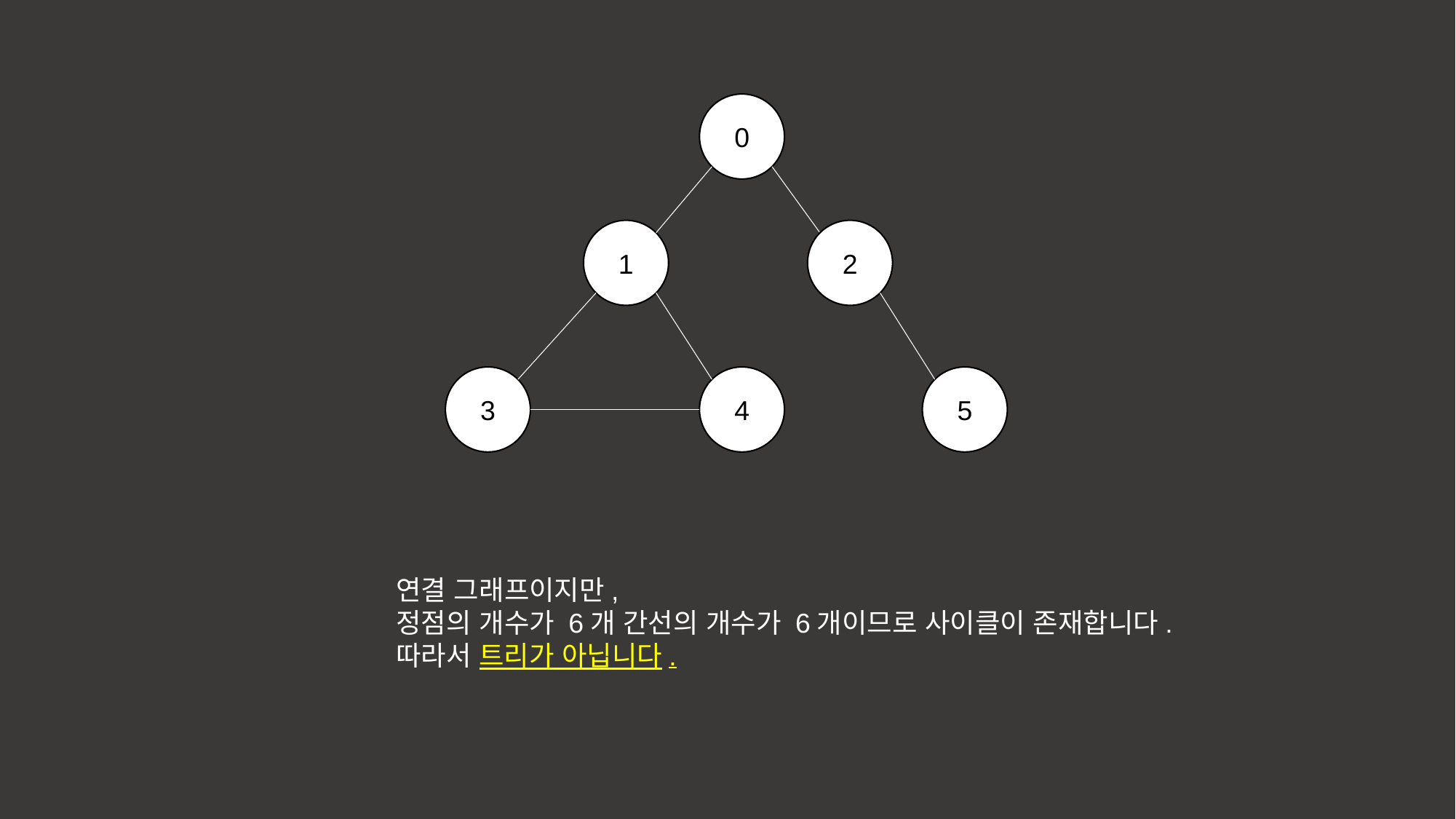

0
1
2
3
4
5
연결 그래프이지만,
정점의 개수가 6개 간선의 개수가 6개이므로 사이클이 존재합니다.
따라서 트리가 아닙니다.